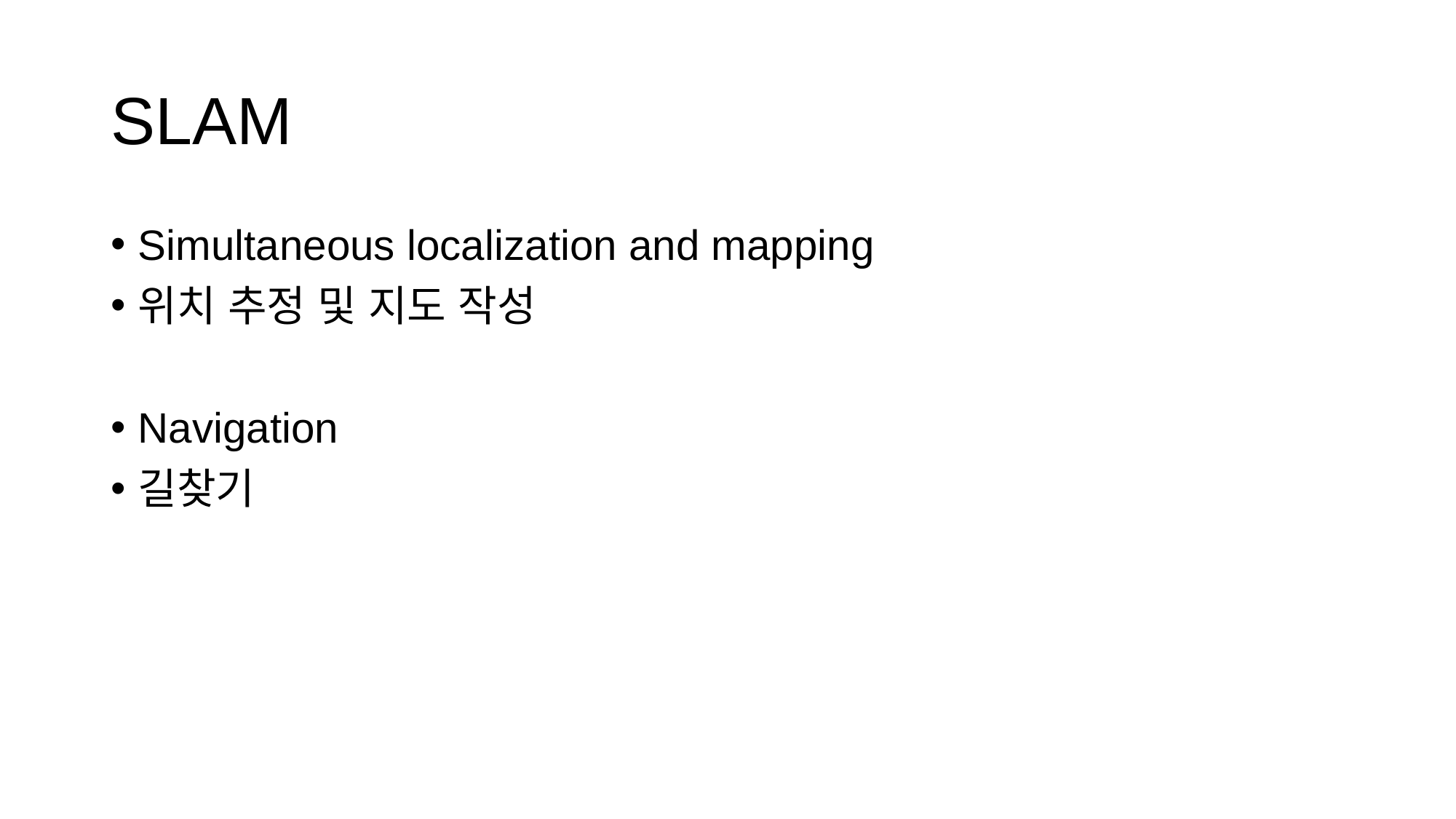

# SLAM
Simultaneous localization and mapping
위치 추정 및 지도 작성

Navigation
길찾기